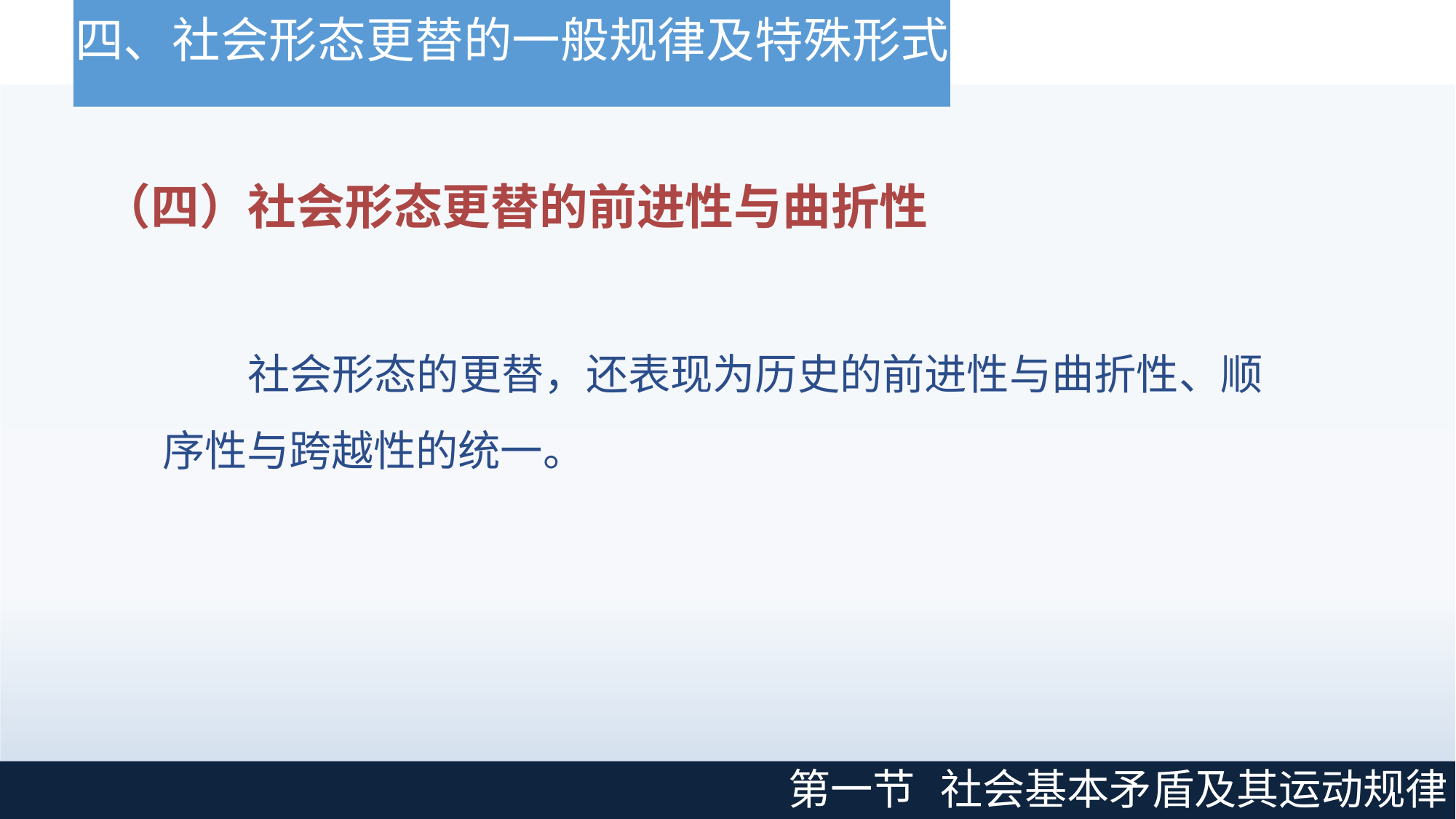

# 四、社会形态更替的一般规律及特殊形式

（四）社会形态更替的前进性与曲折性

社会形态的更替，还表现为历史的前进性与曲折性、顺 序性与跨越性的统一。
第一节
社会基本矛盾及其运动规律